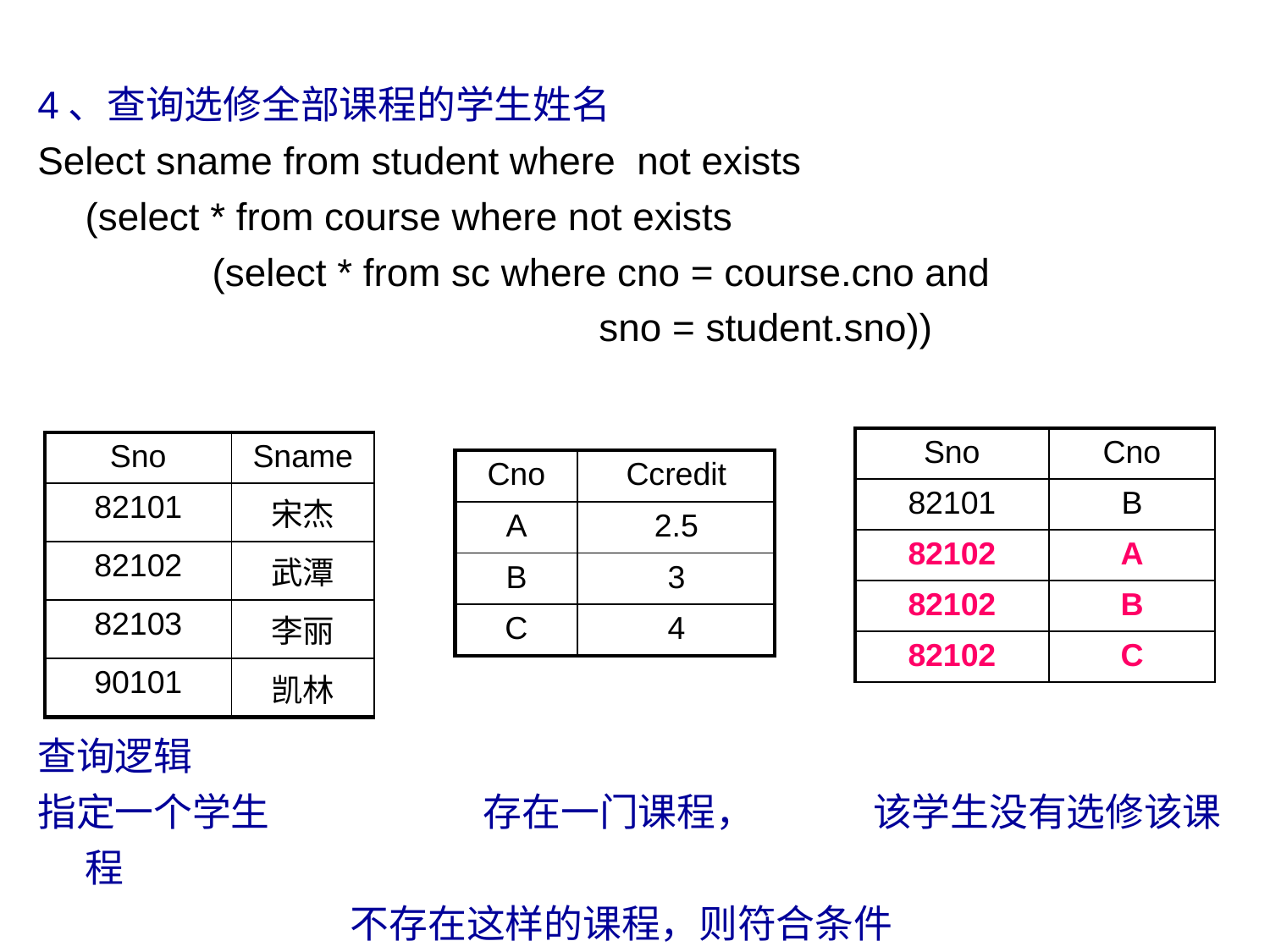

4、查询选修全部课程的学生姓名
Select sname from student where  not exists
	(select * from course where not exists
		(select * from sc where cno = course.cno and
                                                    sno = student.sno))
| Sno | Cno |
| --- | --- |
| 82101 | B |
| 82102 | A |
| 82102 | B |
| 82102 | C |
| Sno | Sname |
| --- | --- |
| 82101 | 宋杰 |
| 82102 | 武潭 |
| 82103 | 李丽 |
| 90101 | 凯林 |
| Cno | Ccredit |
| --- | --- |
| A | 2.5 |
| B | 3 |
| C | 4 |
查询逻辑
指定一个学生		  存在一门课程，	   该学生没有选修该课程
                                   不存在这样的课程，则符合条件